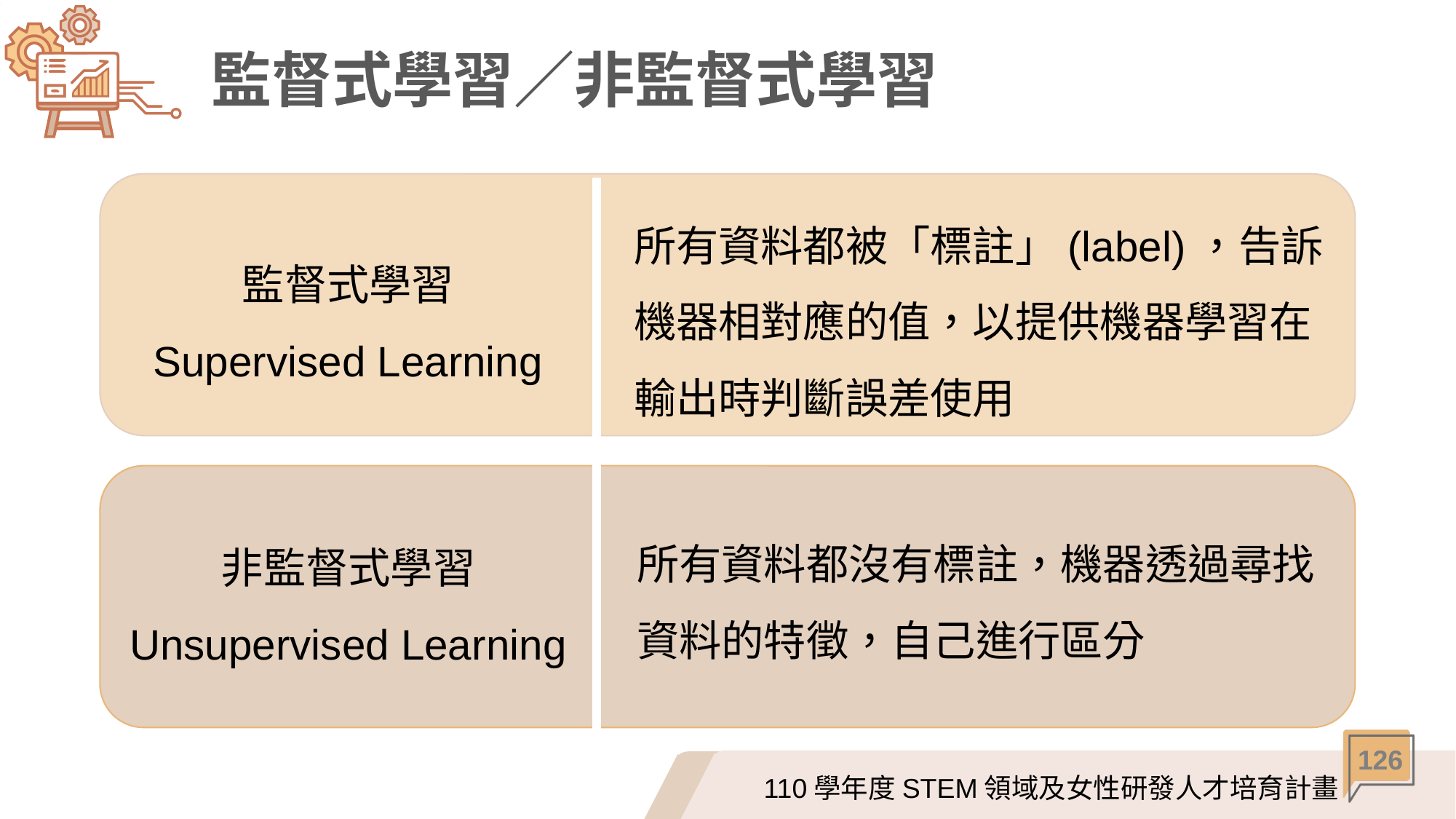

# 監督式學習／非監督式學習

所有資料都被「標註」(label)，告訴機器相對應的值，以提供機器學習在輸出時判斷誤差使用
監督式學習
Supervised Learning

非監督式學習
Unsupervised Learning
所有資料都沒有標註，機器透過尋找資料的特徵，自己進行區分